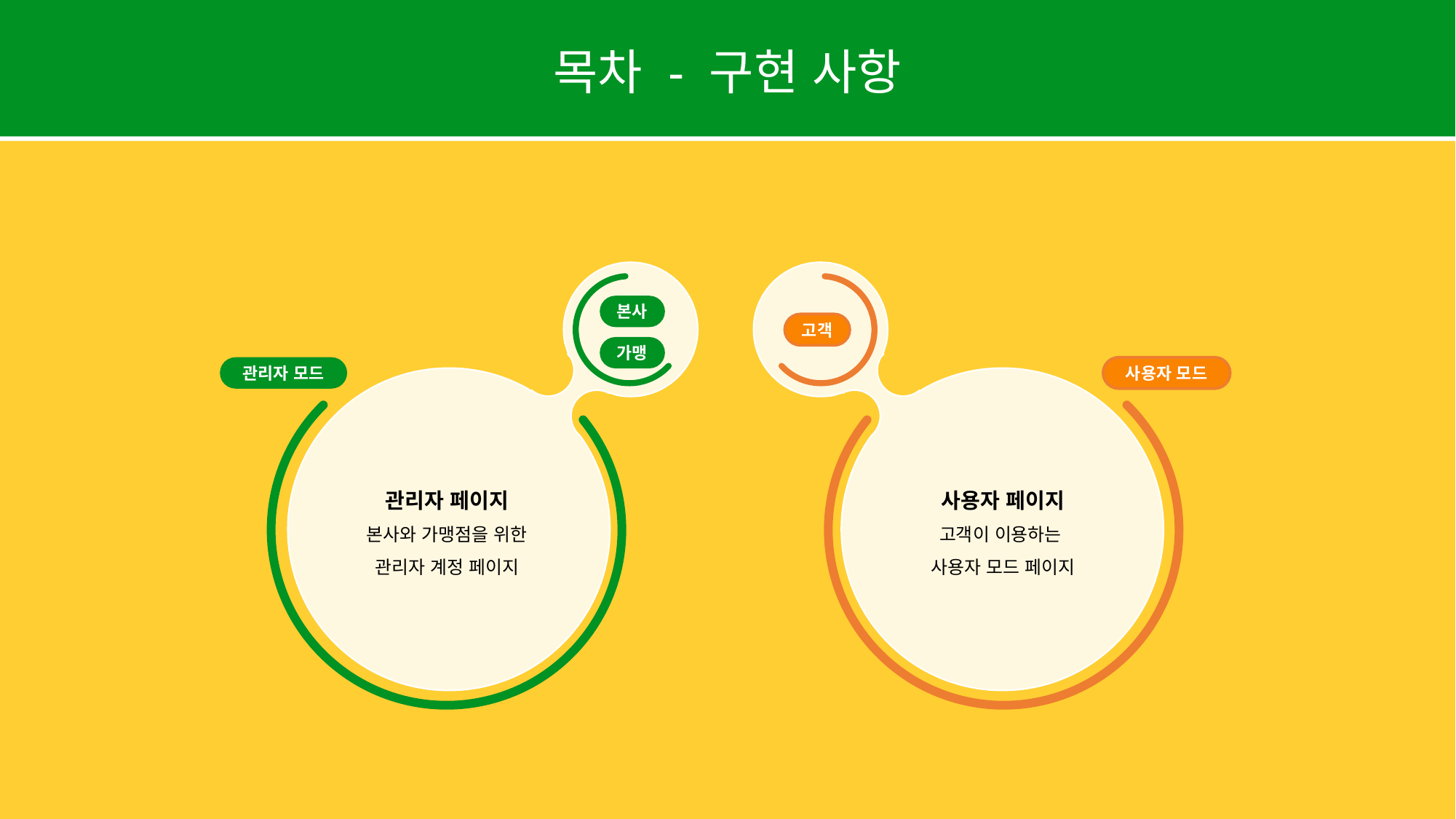

목차 - 구현 사항

고객

사용자 모드
사용자 페이지
고객이 이용하는
사용자 모드 페이지
본사
가맹

관리자 모드
관리자 페이지
본사와 가맹점을 위한
관리자 계정 페이지